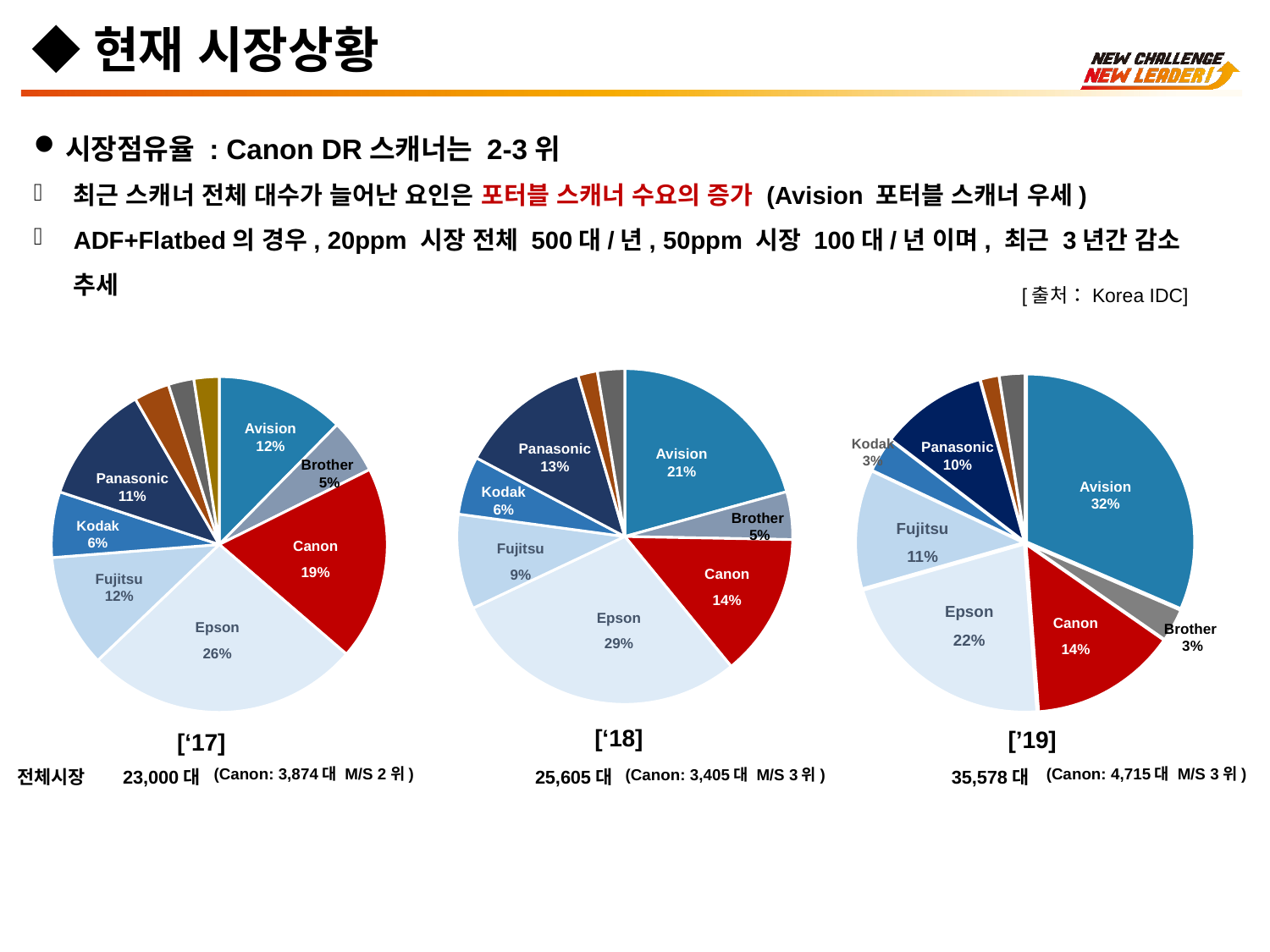

◆현재 시장상황
시장점유율 : Canon DR스캐너는 2-3위
최근 스캐너 전체 대수가 늘어난 요인은 포터블 스캐너 수요의 증가 (Avision 포터블 스캐너 우세)
ADF+Flatbed의 경우, 20ppm 시장 전체 500대/년, 50ppm 시장 100대/년 이며, 최근 3년간 감소 추세

[출처：Korea IDC]

### Chart

| Category | 판매 |
|---|---|
| Avision | 5300.0 |
| brother | 1178.0 |
| Canon | 3529.0 |
| Epson | 7397.0 |
| Fujitsu | 2347.0 |
| Kodak | 1439.0 |
| Panasonic | 3265.0 |
| HP | 478.0 |
| 기타 | 673.0 |
Panasonic
13%
Avision
21%
Kodak
6%
Brother
5%
Fujitsu
9%
Canon
14%
Epson
29%

### Chart

| Category | 판매 |
|---|---|
| Avision | 11210.0 |
| brother | 1127.0 |
| Canon | 5028.0 |
| Epson | 7742.0 |
| Fujitsu | 4074.0 |
| Kodak | 1195.0 |
| Panasonic | 3678.0 |
| HP | 641.0 |
| 기타 | 883.0 |
Kodak
3%
Panasonic
10%
Avision
32%
Fujitsu
11%
Epson
22%
Canon
14%
Brother
3%

### Chart

| Category | 판매 |
|---|---|
| Avision | 2845.0 |
| brother | 1212.0 |
| Canon | 4298.0 |
| Epson | 6105.0 |
| Fujitsu | 2502.0 |
| Kodak | 1455.0 |
| Panasonic | 2667.0 |
| HP | 788.0 |
| Plustek | 569.0 |
| 기타 | 559.0 |
Avision
12%
Brother
5%
Panasonic
11%
Kodak
6%
Canon
19%
Fujitsu
12%
Epson
26%
[‘18]
[’19]
[‘17]
(Canon: 3,874대 M/S 2위)
(Canon: 4,715대 M/S 3위)
(Canon: 3,405대 M/S 3위)
전체시장
23,000대
25,605대
35,578대